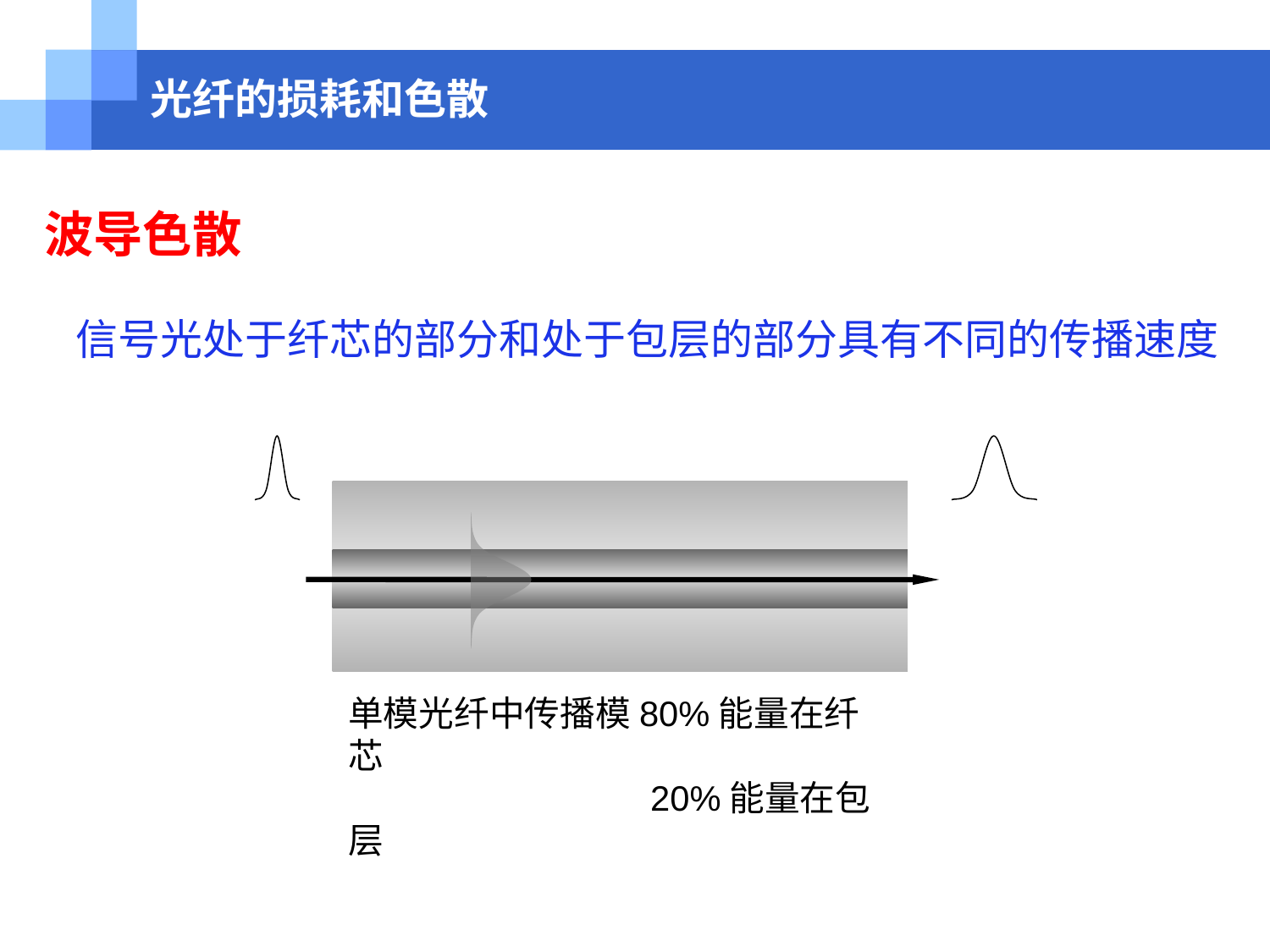

光纤的损耗和色散
波导色散
信号光处于纤芯的部分和处于包层的部分具有不同的传播速度

单模光纤中传播模80%能量在纤芯
  	                  20%能量在包层